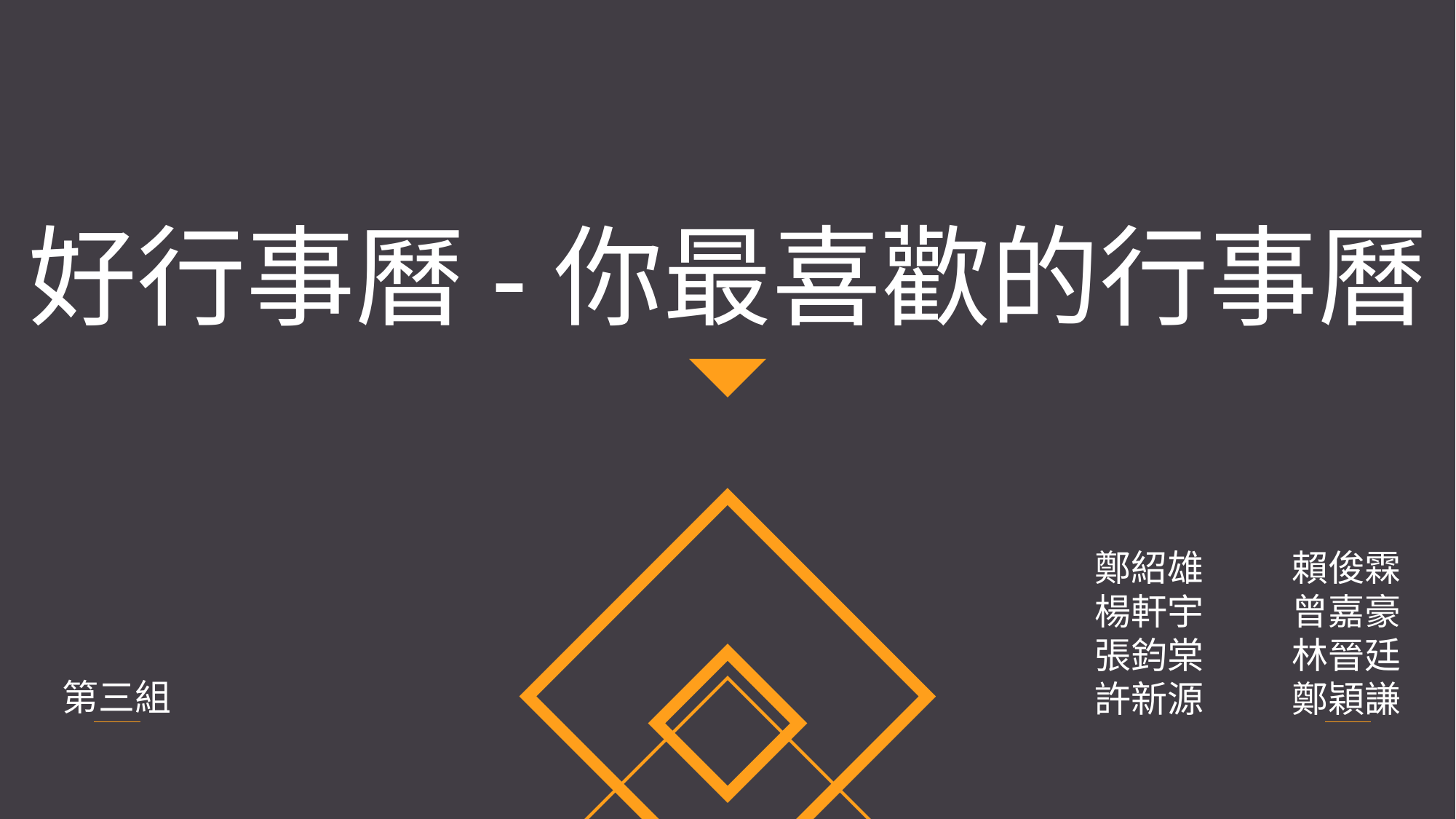

好行事曆-你最喜歡的行事曆

鄭紹雄
楊軒宇
張鈞棠
許新源

賴俊霖
曾嘉豪
林晉廷
鄭穎謙

第三組